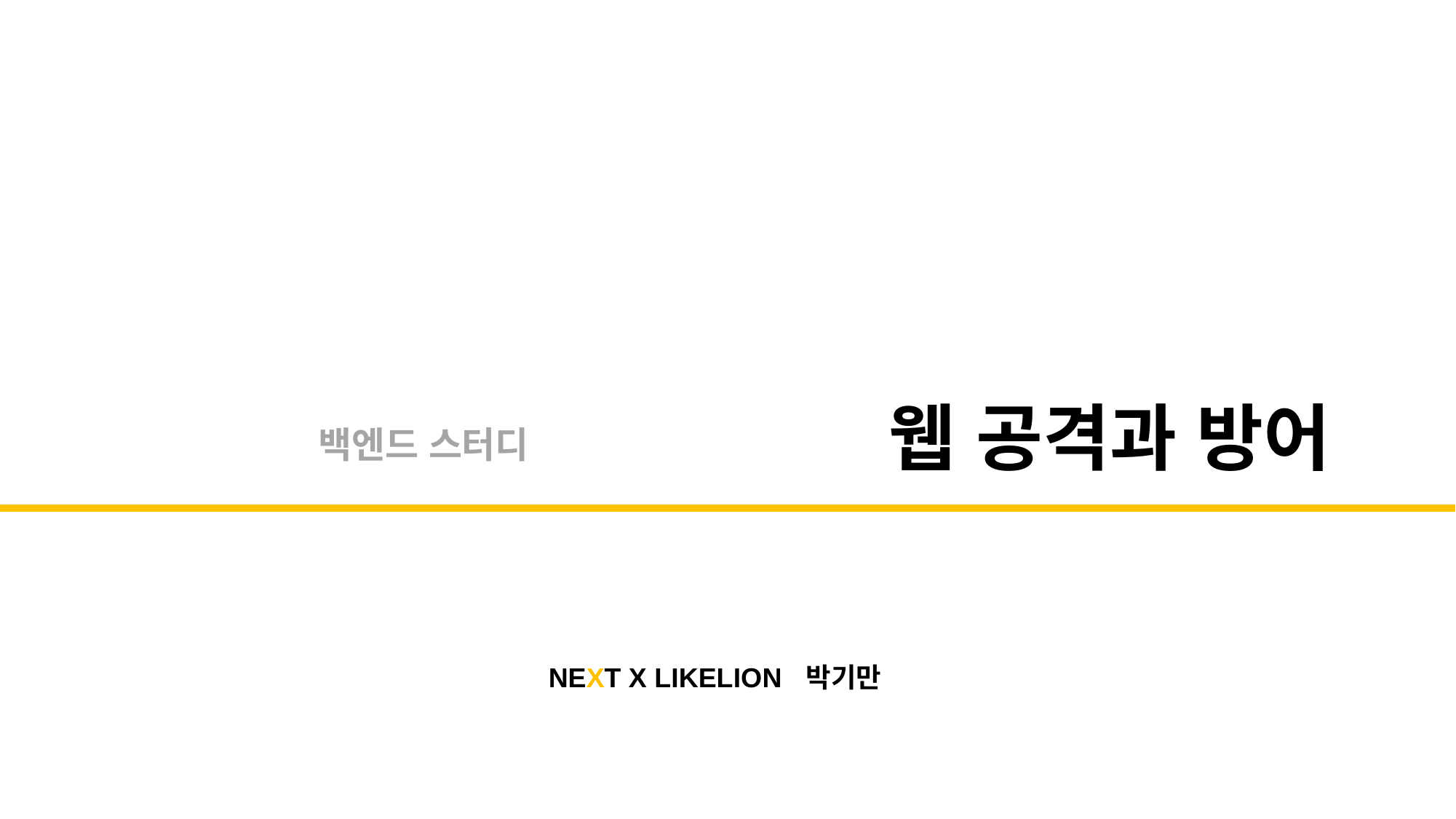

웹 공격과 방어
백엔드 스터디

NEXT X LIKELION
박기만